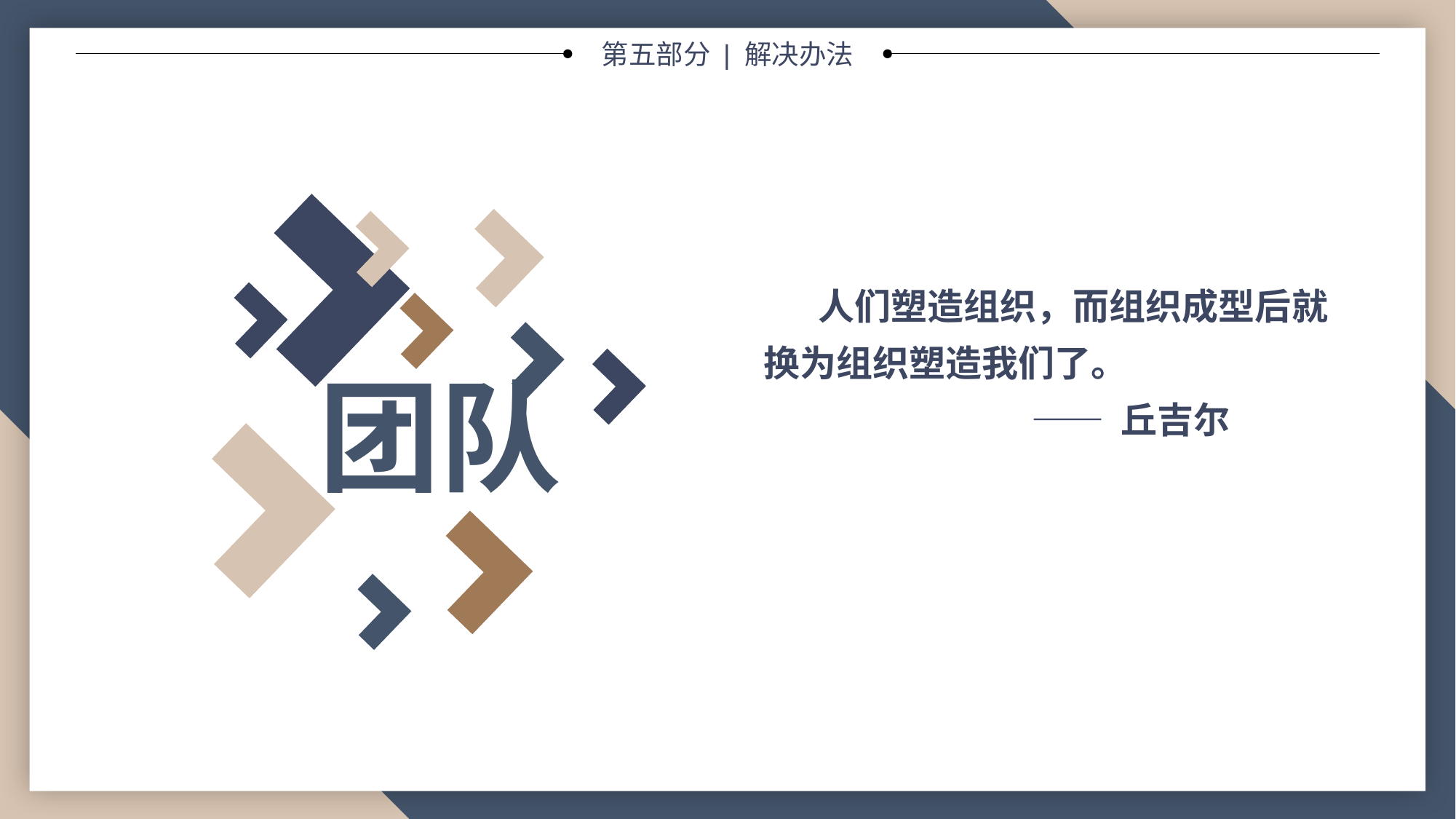

第五部分 | 解决办法

人们塑造组织，而组织成型后就换为组织塑造我们了。
                          —— 丘吉尔

团队